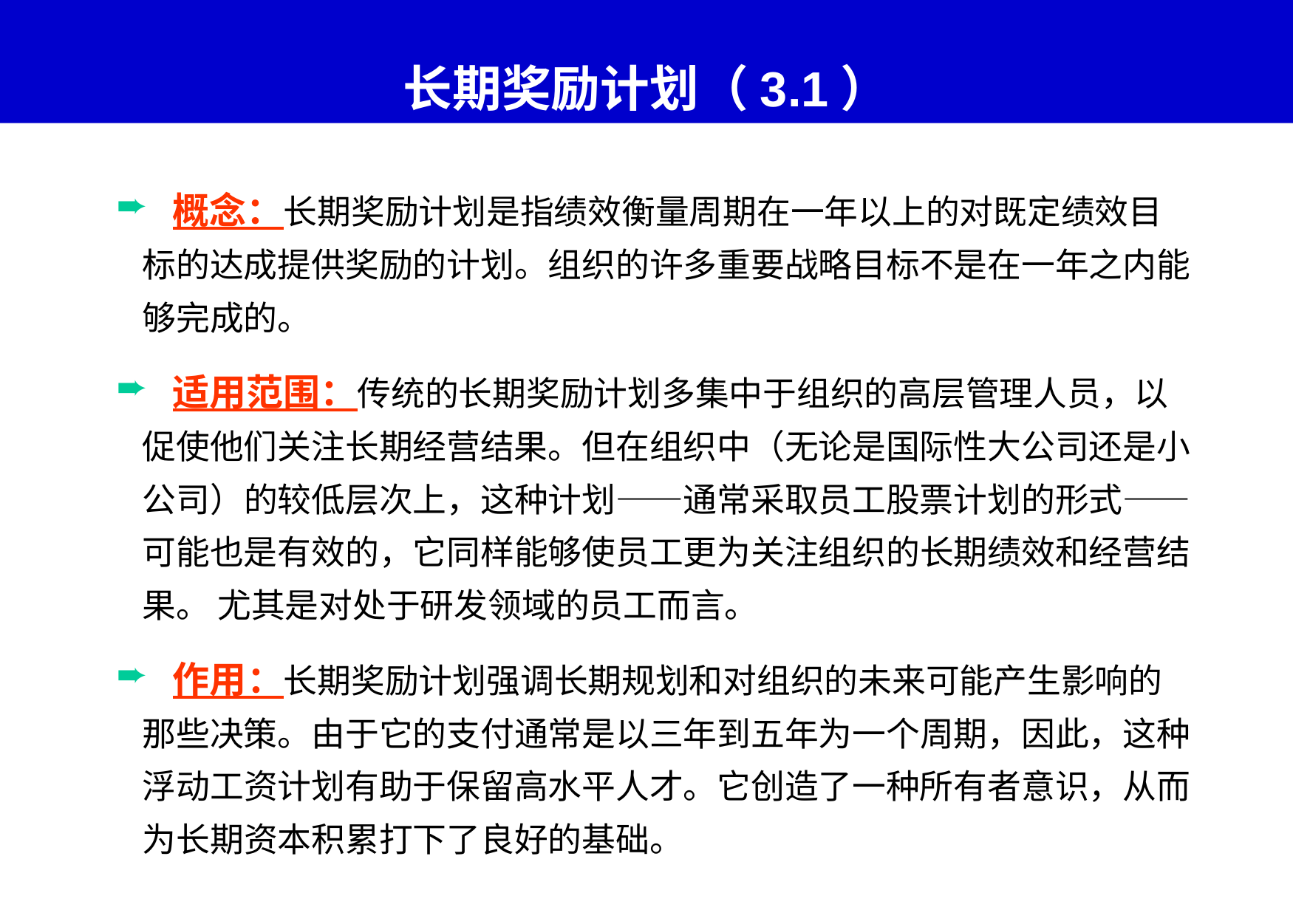

# 长期奖励计划（3.1）
  概念：长期奖励计划是指绩效衡量周期在一年以上的对既定绩效目标的达成提供奖励的计划。组织的许多重要战略目标不是在一年之内能够完成的。
  适用范围：传统的长期奖励计划多集中于组织的高层管理人员，以促使他们关注长期经营结果。但在组织中（无论是国际性大公司还是小公司）的较低层次上，这种计划——通常采取员工股票计划的形式——可能也是有效的，它同样能够使员工更为关注组织的长期绩效和经营结果。 尤其是对处于研发领域的员工而言。
  作用：长期奖励计划强调长期规划和对组织的未来可能产生影响的那些决策。由于它的支付通常是以三年到五年为一个周期，因此，这种浮动工资计划有助于保留高水平人才。它创造了一种所有者意识，从而为长期资本积累打下了良好的基础。